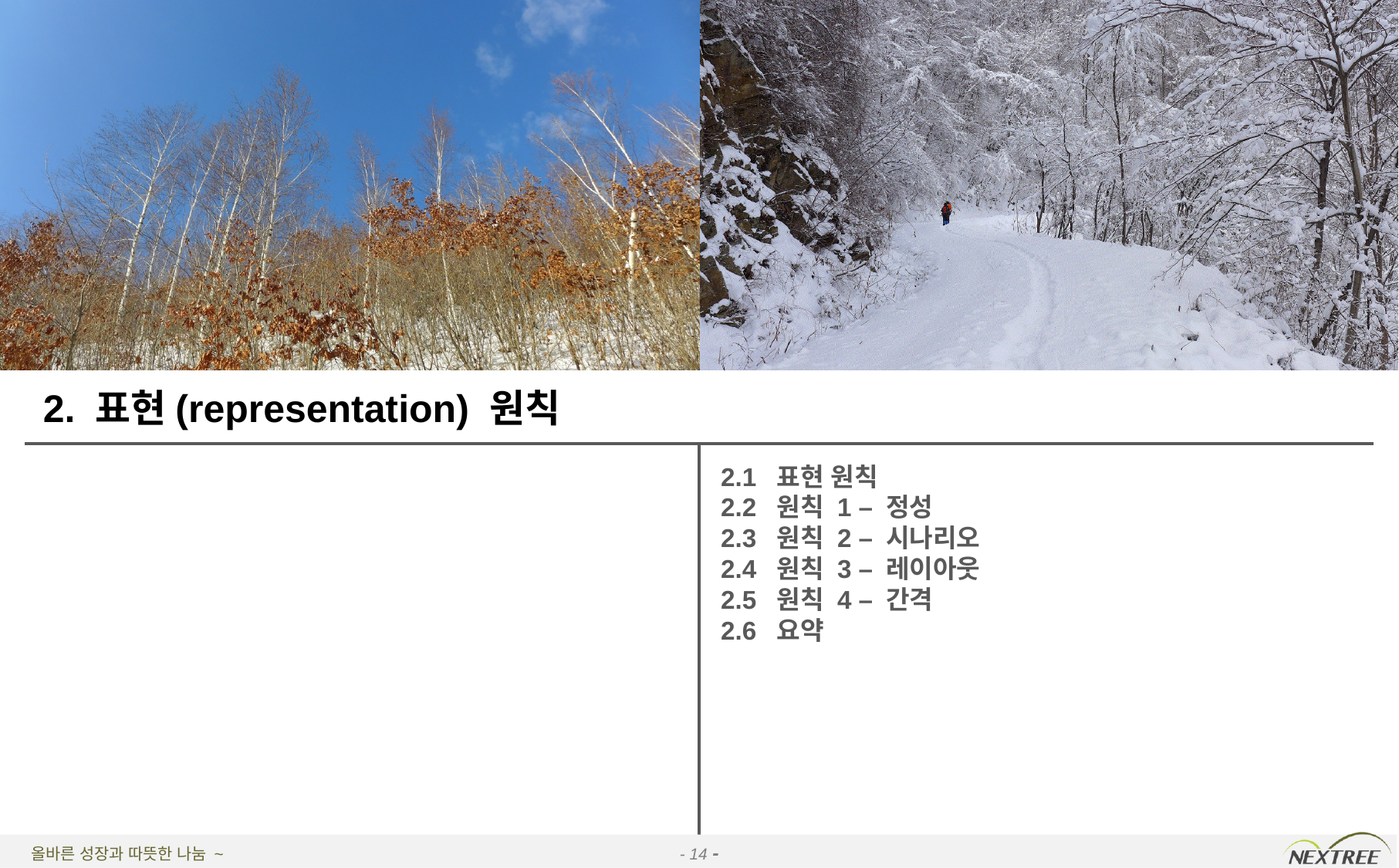

# 2. 표현(representation) 원칙
2.1  표현 원칙
2.2  원칙 1 – 정성
2.3  원칙 2 – 시나리오
2.4  원칙 3 – 레이아웃
2.5  원칙 4 – 간격
2.6  요약